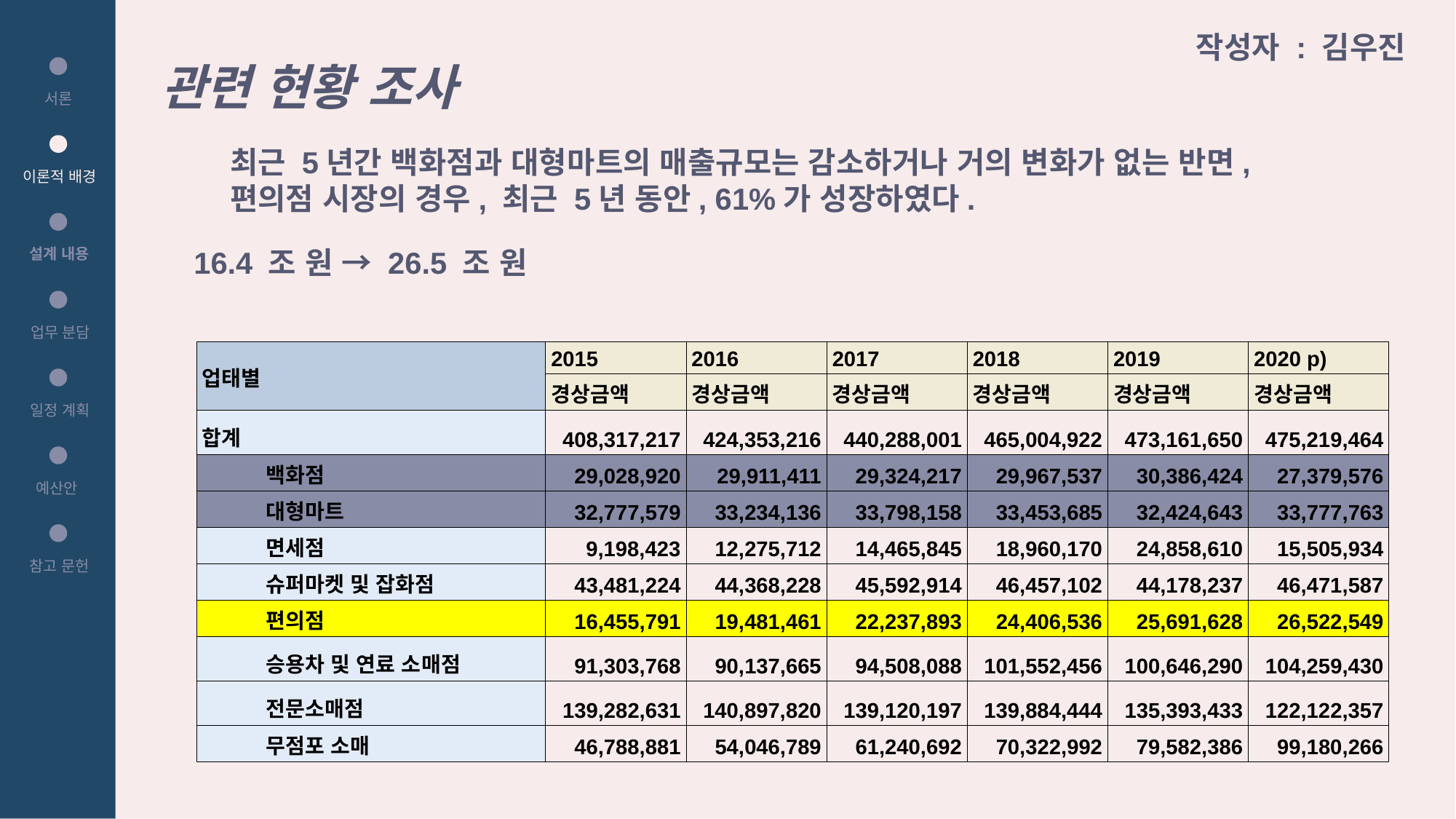

관련 현황 조사
작성자 : 김우진

서론

최근 5년간 백화점과 대형마트의 매출규모는 감소하거나 거의 변화가 없는 반면,
편의점 시장의 경우, 최근 5년 동안, 61%가 성장하였다.
이론적 배경

16.4 조 원 → 26.5 조 원
설계 내용

업무 분담
| 업태별 | 2015 | 2016 | 2017 | 2018 | 2019 | 2020 p) |
| --- | --- | --- | --- | --- | --- | --- |
|  | 경상금액 | 경상금액 | 경상금액 | 경상금액 | 경상금액 | 경상금액 |
| 합계 | 408,317,217 | 424,353,216 | 440,288,001 | 465,004,922 | 473,161,650 | 475,219,464 |
| 백화점 | 29,028,920 | 29,911,411 | 29,324,217 | 29,967,537 | 30,386,424 | 27,379,576 |
| 대형마트 | 32,777,579 | 33,234,136 | 33,798,158 | 33,453,685 | 32,424,643 | 33,777,763 |
| 면세점 | 9,198,423 | 12,275,712 | 14,465,845 | 18,960,170 | 24,858,610 | 15,505,934 |
| 슈퍼마켓 및 잡화점 | 43,481,224 | 44,368,228 | 45,592,914 | 46,457,102 | 44,178,237 | 46,471,587 |
| 편의점 | 16,455,791 | 19,481,461 | 22,237,893 | 24,406,536 | 25,691,628 | 26,522,549 |
| 승용차 및 연료 소매점 | 91,303,768 | 90,137,665 | 94,508,088 | 101,552,456 | 100,646,290 | 104,259,430 |
| 전문소매점 | 139,282,631 | 140,897,820 | 139,120,197 | 139,884,444 | 135,393,433 | 122,122,357 |
| 무점포 소매 | 46,788,881 | 54,046,789 | 61,240,692 | 70,322,992 | 79,582,386 | 99,180,266 |

일정 계획

예산안

참고 문헌